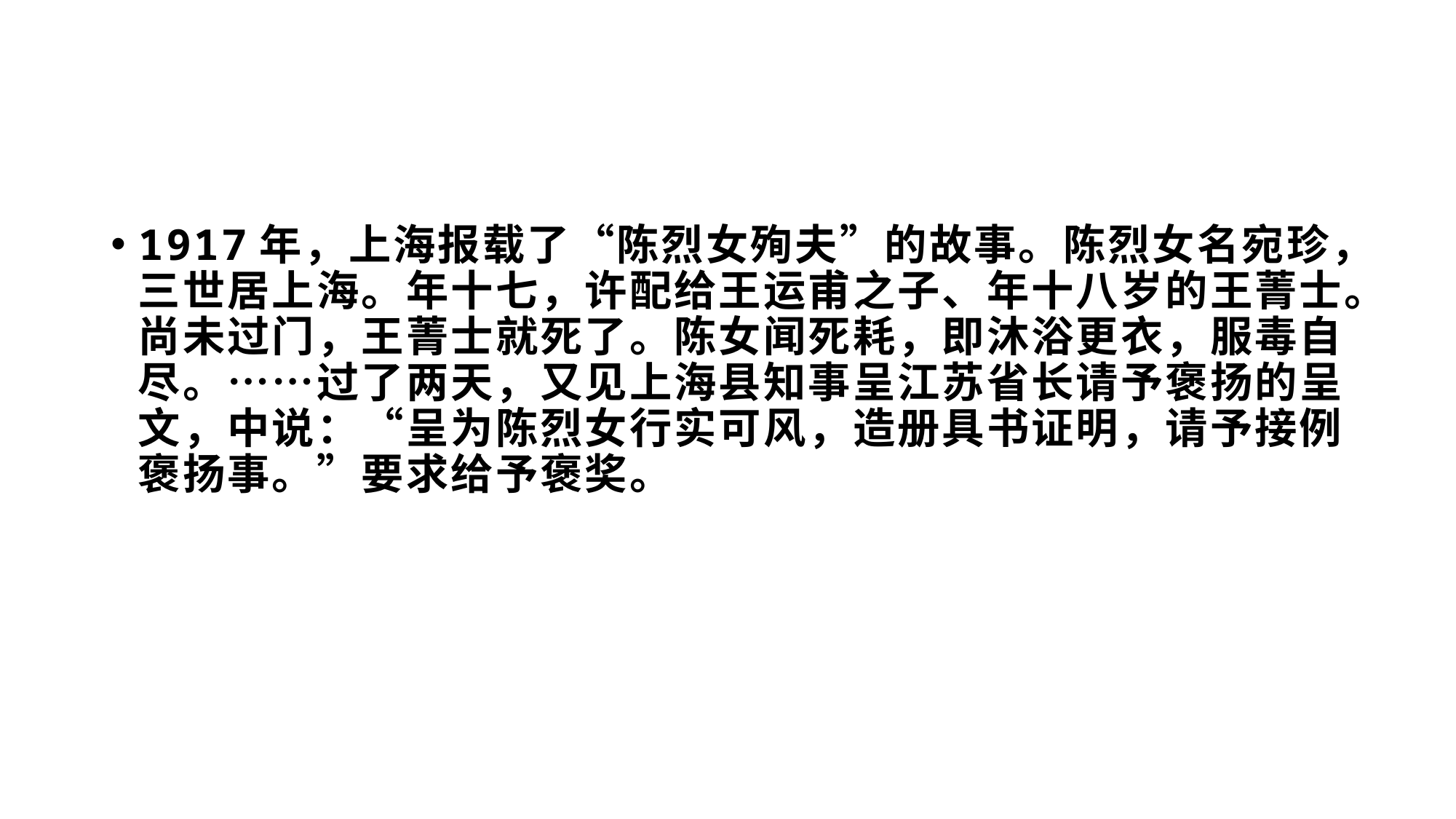

#
1917年，上海报载了“陈烈女殉夫”的故事。陈烈女名宛珍，三世居上海。年十七，许配给王运甫之子、年十八岁的王菁士。尚未过门，王菁士就死了。陈女闻死耗，即沐浴更衣，服毒自尽。……过了两天，又见上海县知事呈江苏省长请予褒扬的呈文，中说：“呈为陈烈女行实可风，造册具书证明，请予接例褒扬事。”要求给予褒奖。